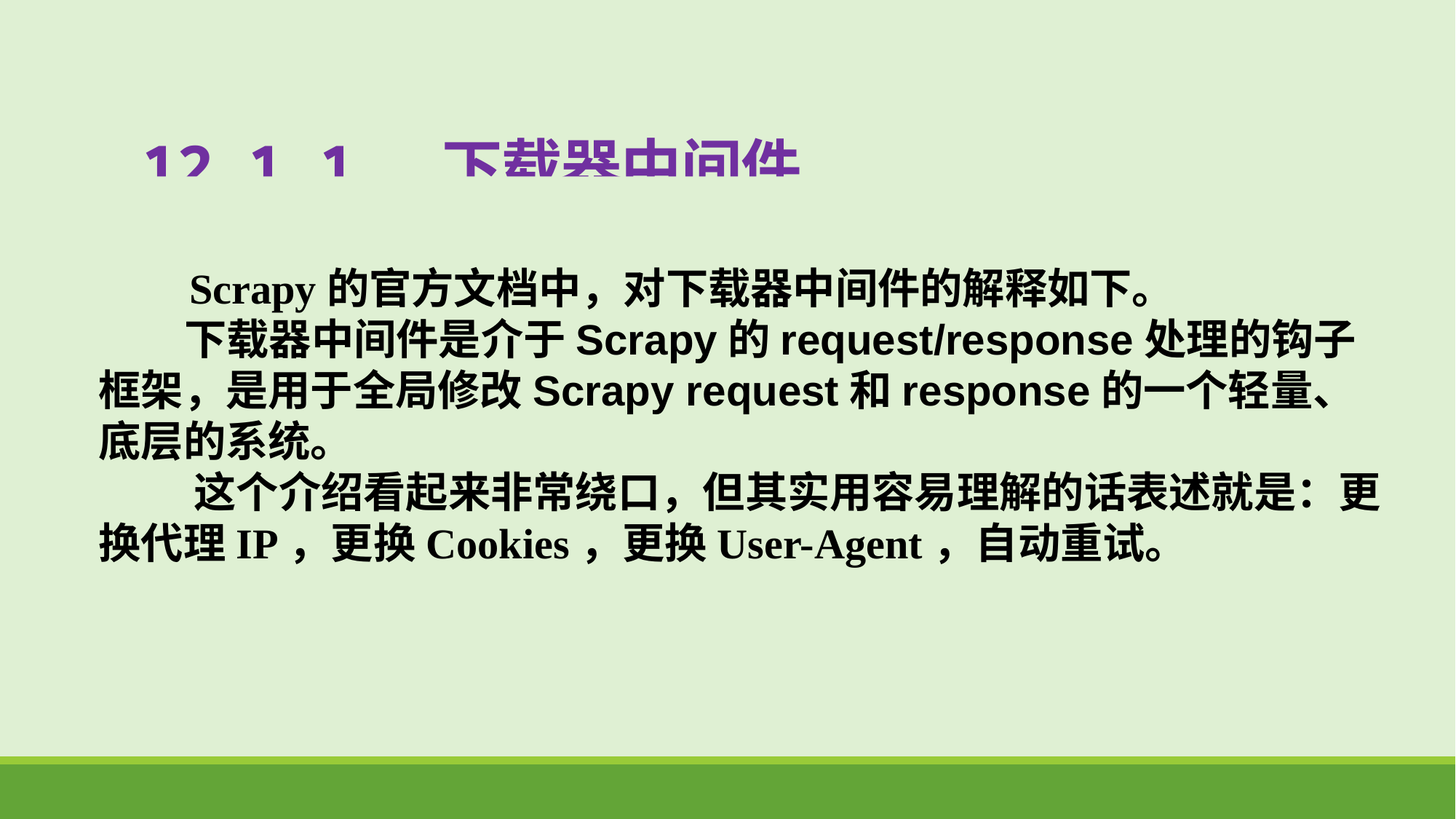

# 12.1.1  下载器中间件
      Scrapy的官方文档中，对下载器中间件的解释如下。
     下载器中间件是介于Scrapy的request/response处理的钩子框架，是用于全局修改Scrapy request和response的一个轻量、底层的系统。
      这个介绍看起来非常绕口，但其实用容易理解的话表述就是：更换代理IP，更换Cookies，更换User-Agent，自动重试。